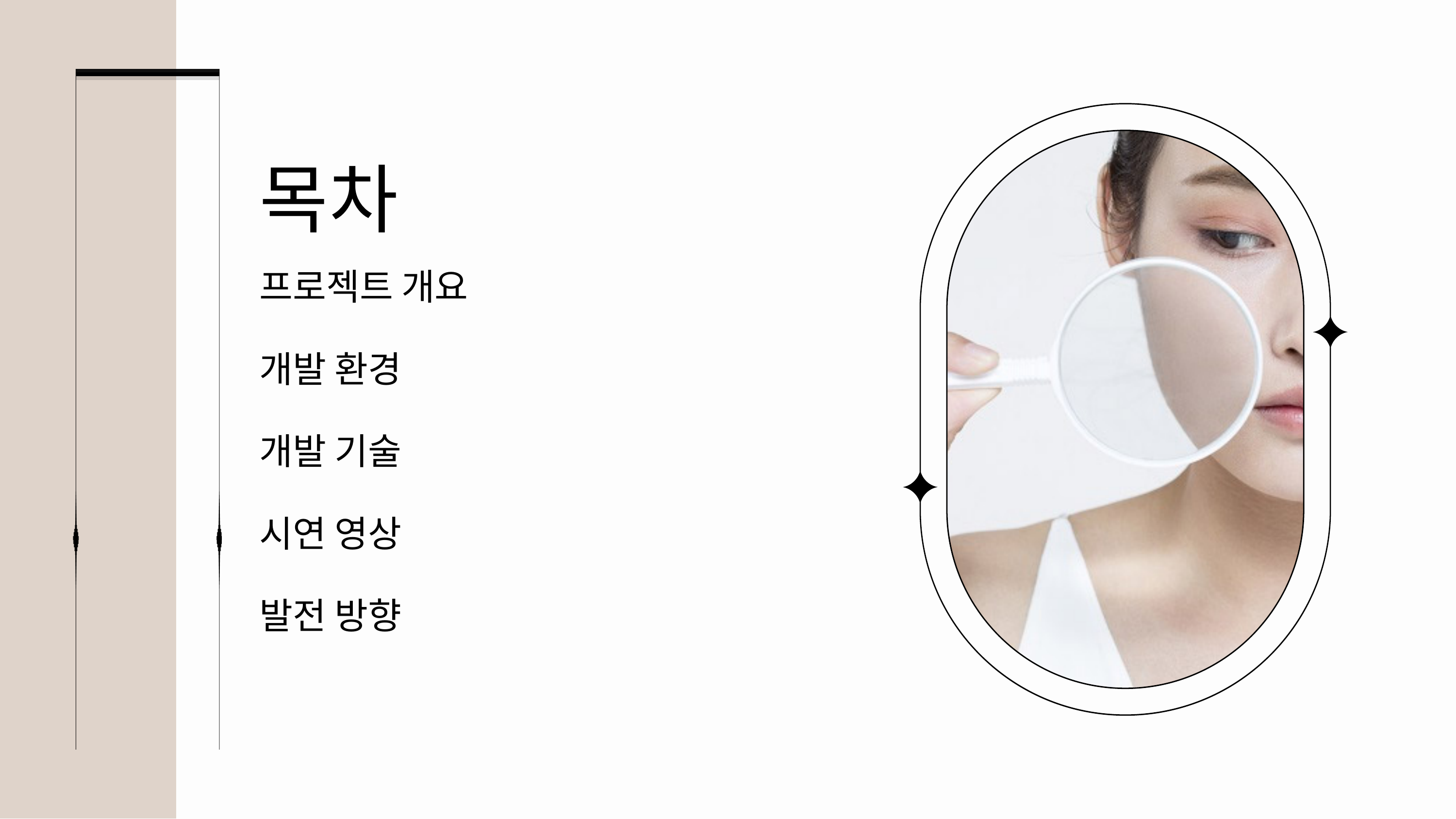

목차
프로젝트 개요

개발 환경
개발 기술
시연 영상
발전 방향